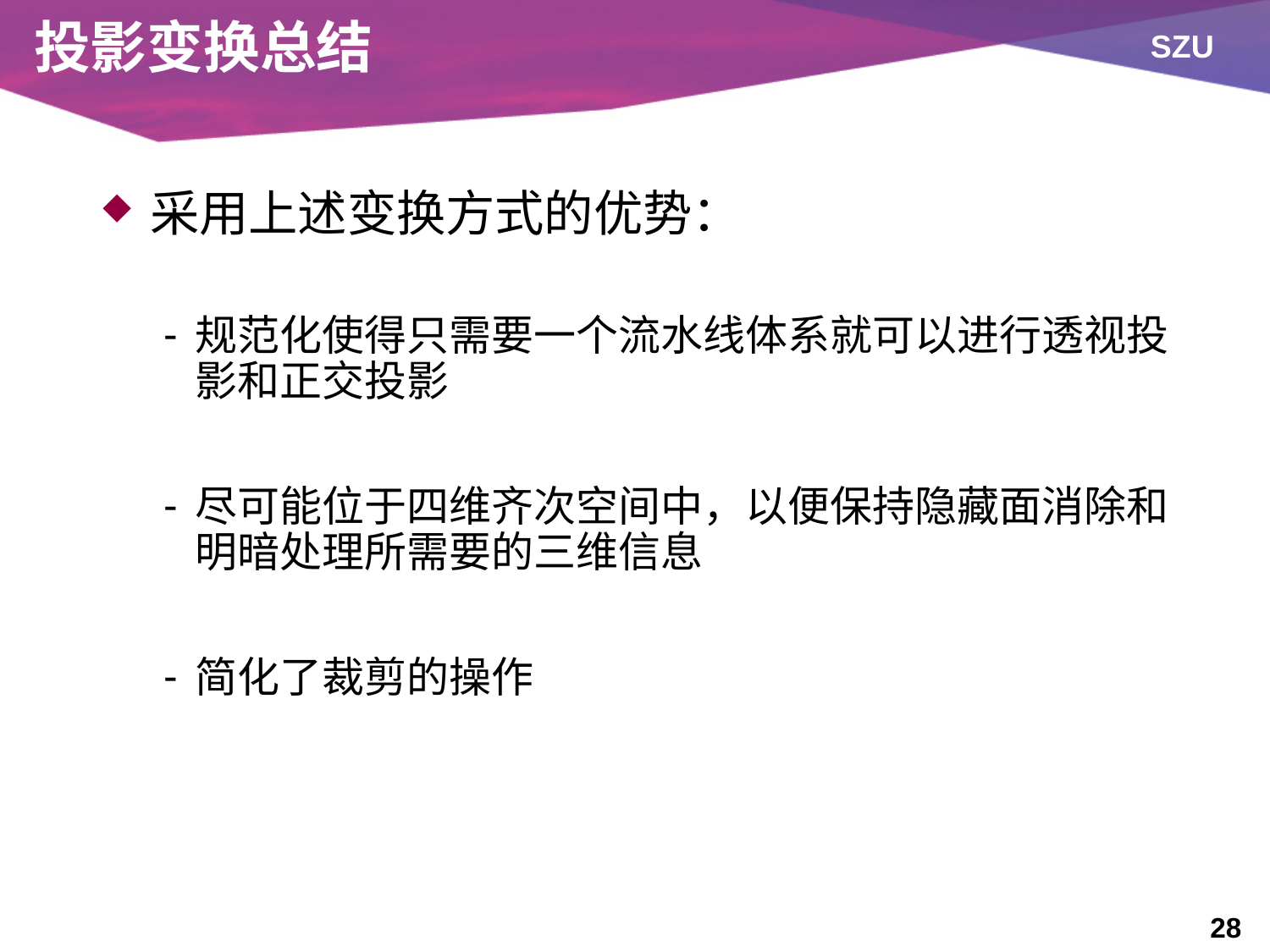

# 投影变换总结
采用上述变换方式的优势：

规范化使得只需要一个流水线体系就可以进行透视投影和正交投影

尽可能位于四维齐次空间中，以便保持隐藏面消除和明暗处理所需要的三维信息

简化了裁剪的操作
28